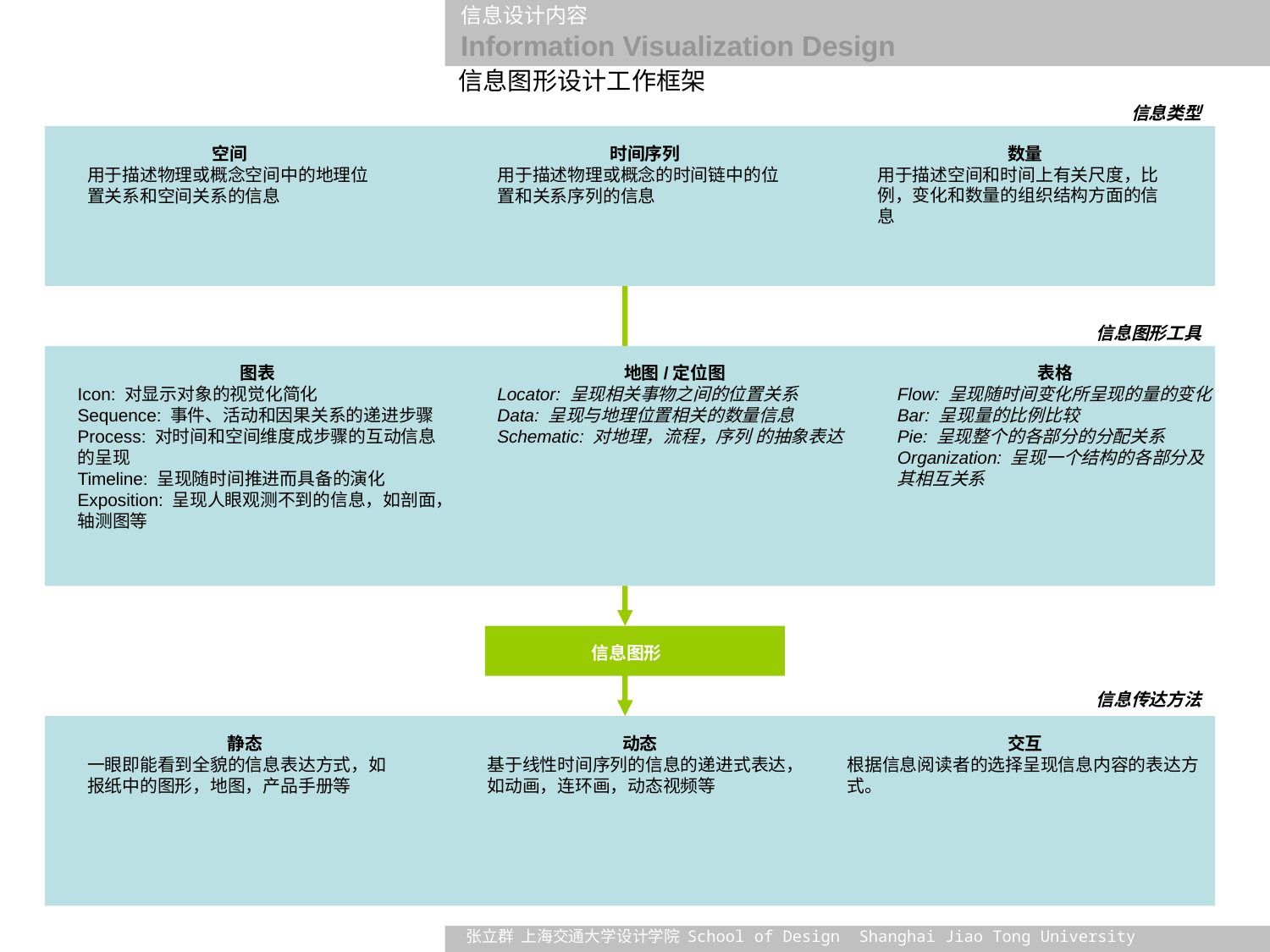

信息图形设计工作框架
信息类型

空间
用于描述物理或概念空间中的地理位置关系和空间关系的信息
时间序列
用于描述物理或概念的时间链中的位置和关系序列的信息
数量
用于描述空间和时间上有关尺度，比例，变化和数量的组织结构方面的信息

信息图形工具

图表
Icon: 对显示对象的视觉化简化
Sequence: 事件、活动和因果关系的递进步骤
Process: 对时间和空间维度成步骤的互动信息的呈现
Timeline: 呈现随时间推进而具备的演化
Exposition: 呈现人眼观测不到的信息，如剖面，轴测图等
地图/定位图
Locator: 呈现相关事物之间的位置关系
Data: 呈现与地理位置相关的数量信息
Schematic: 对地理，流程，序列 的抽象表达
表格
Flow: 呈现随时间变化所呈现的量的变化
Bar: 呈现量的比例比较
Pie: 呈现整个的各部分的分配关系
Organization: 呈现一个结构的各部分及其相互关系

信息图形

信息传达方法

静态
一眼即能看到全貌的信息表达方式，如报纸中的图形，地图，产品手册等
动态
基于线性时间序列的信息的递进式表达，如动画，连环画，动态视频等
交互
根据信息阅读者的选择呈现信息内容的表达方式。